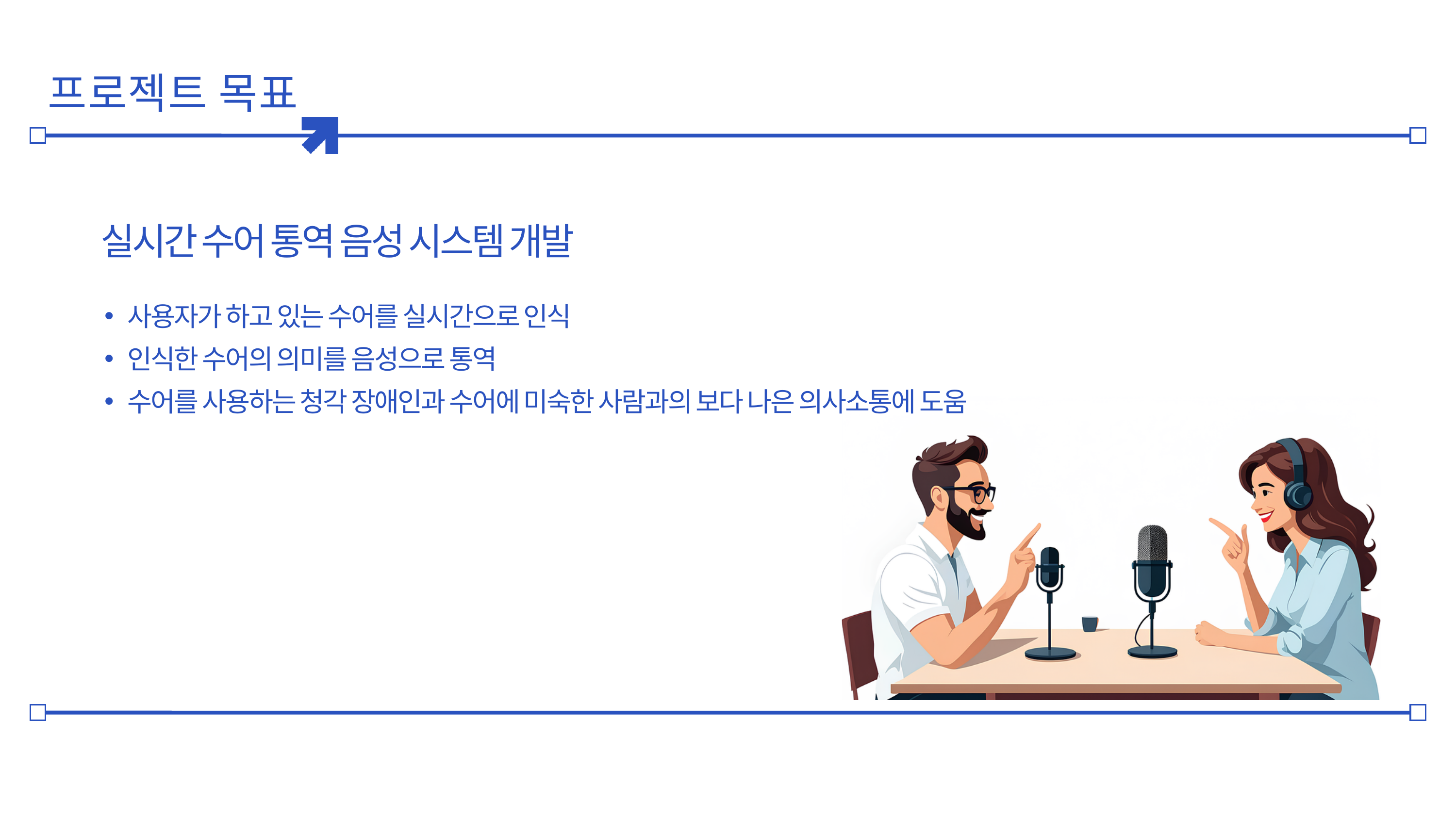

프로젝트 목표

실시간 수어 통역 음성 시스템 개발
사용자가 하고 있는 수어를 실시간으로 인식
인식한 수어의 의미를 음성으로 통역
수어를 사용하는 청각 장애인과 수어에 미숙한 사람과의 보다 나은 의사소통에 도움